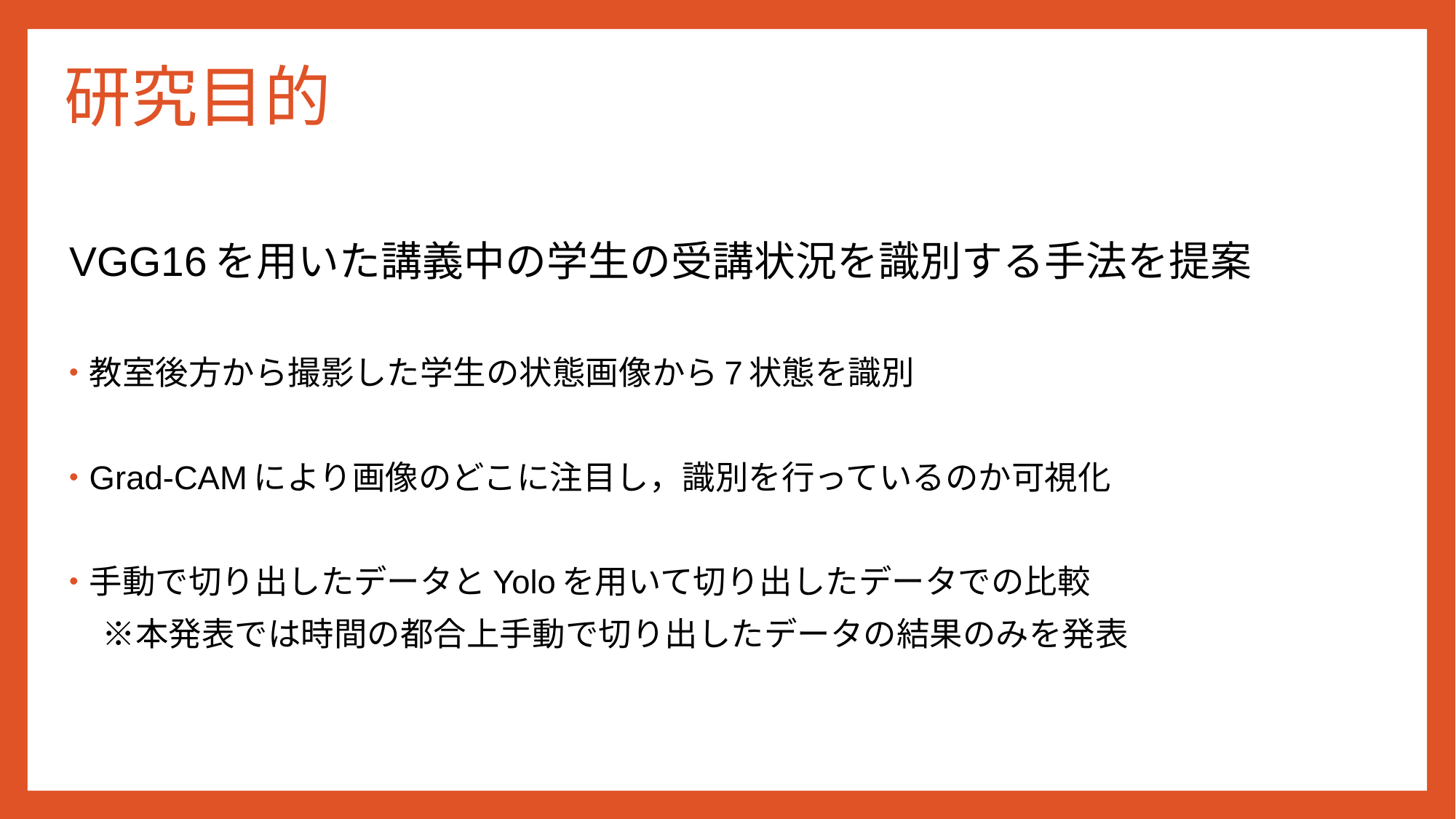

# 研究目的
VGG16を用いた講義中の学生の受講状況を識別する手法を提案

教室後方から撮影した学生の状態画像から7状態を識別

Grad-CAMにより画像のどこに注目し，識別を行っているのか可視化

手動で切り出したデータとYoloを用いて切り出したデータでの比較
　※本発表では時間の都合上手動で切り出したデータの結果のみを発表